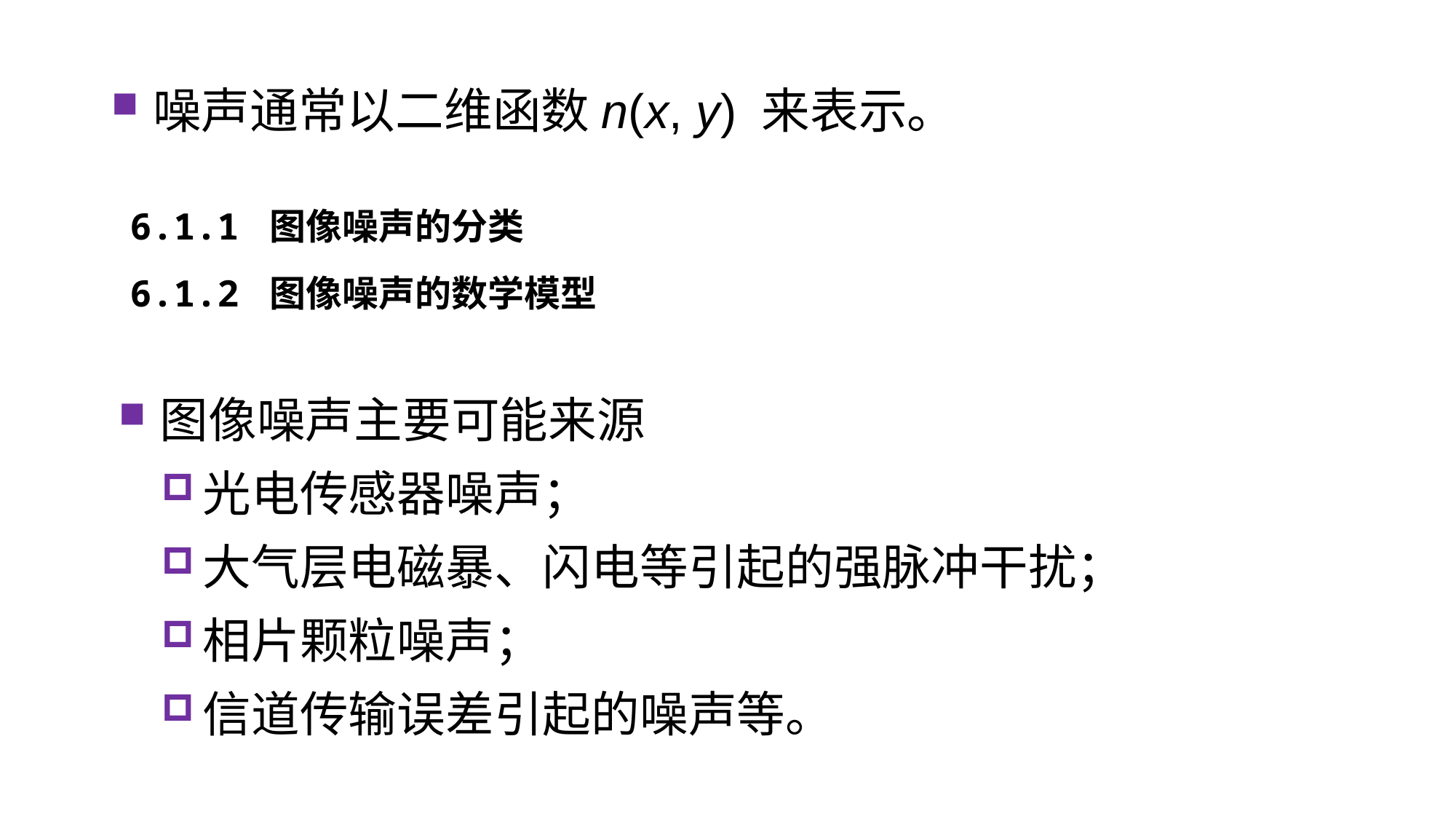

噪声通常以二维函数n(x, y) 来表示。
6.1.1 图像噪声的分类
6.1.2 图像噪声的数学模型
图像噪声主要可能来源
光电传感器噪声；
大气层电磁暴、闪电等引起的强脉冲干扰；
相片颗粒噪声；
信道传输误差引起的噪声等。